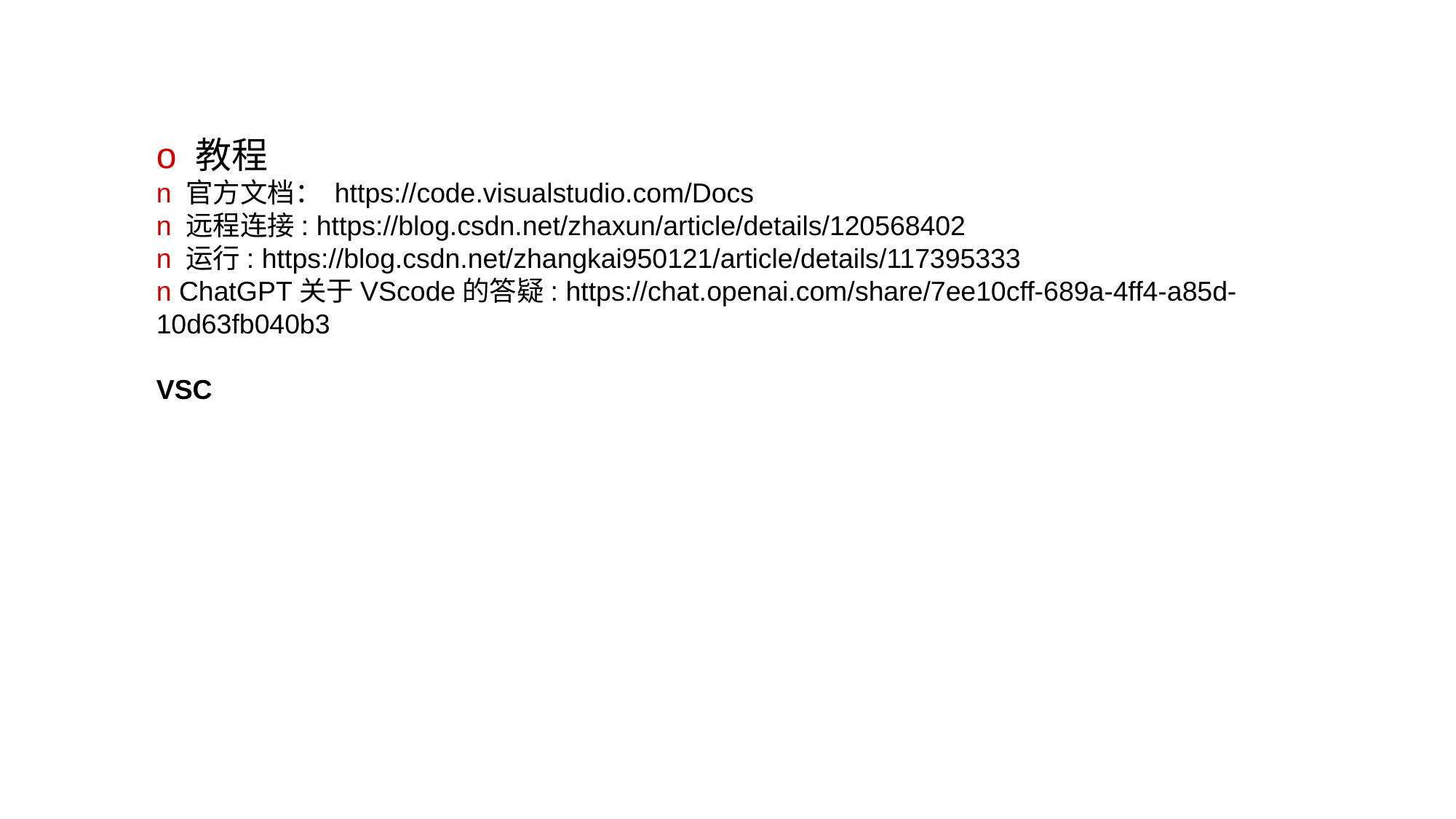

o 教程
n 官方文档： https://code.visualstudio.com/Docs
n 远程连接: https://blog.csdn.net/zhaxun/article/details/120568402
n 运行: https://blog.csdn.net/zhangkai950121/article/details/117395333
n ChatGPT关于VScode的答疑: https://chat.openai.com/share/7ee10cff-689a-4ff4-a85d-
10d63fb040b3

VSC